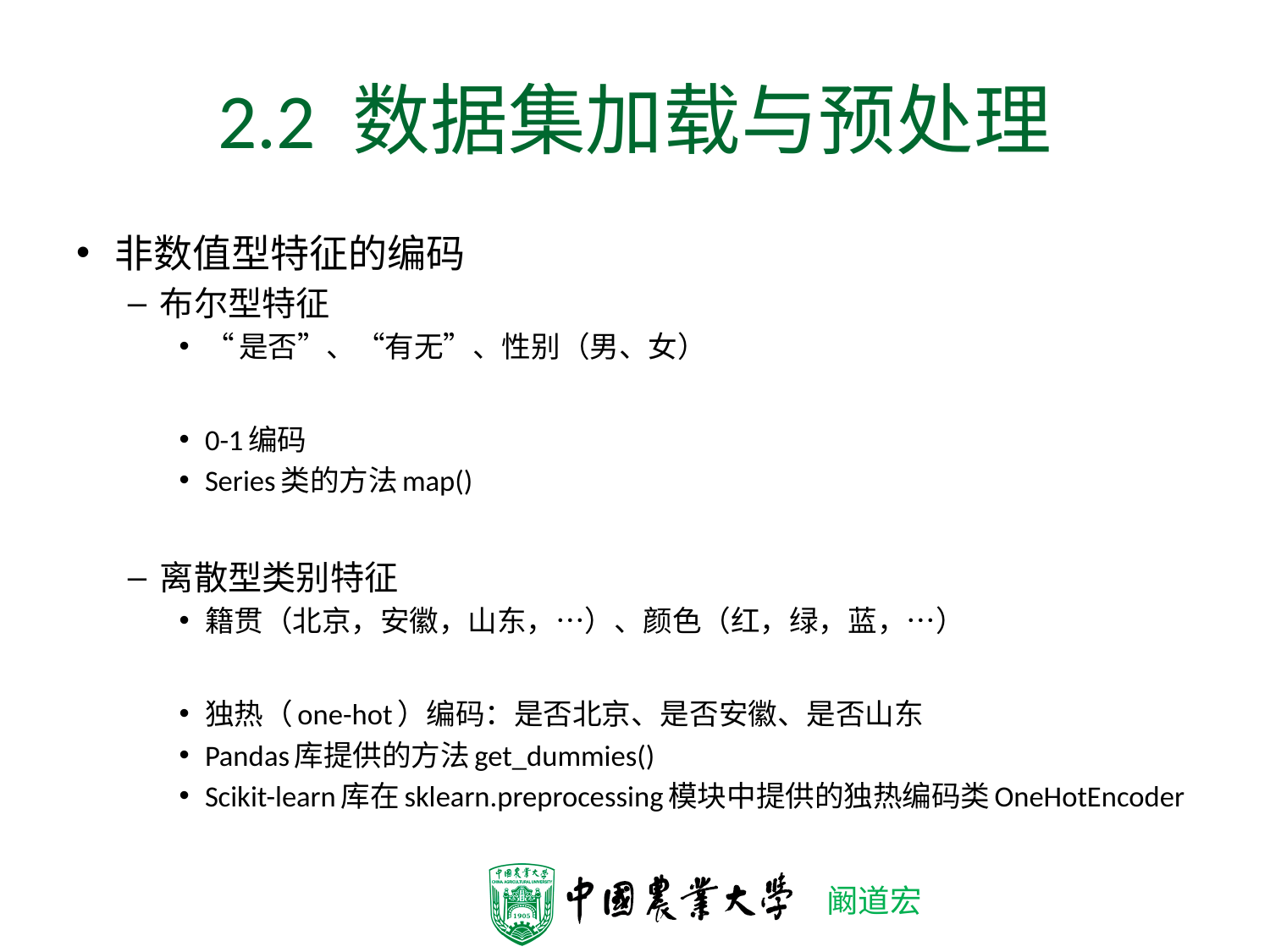

# 2.2 数据集加载与预处理
非数值型特征的编码
布尔型特征
“是否”、“有无”、性别（男、女）

0-1编码
Series类的方法map()

离散型类别特征
籍贯（北京，安徽，山东，…）、颜色（红，绿，蓝，…）

独热（one-hot）编码：是否北京、是否安徽、是否山东
Pandas库提供的方法get_dummies()
Scikit-learn库在sklearn.preprocessing模块中提供的独热编码类OneHotEncoder